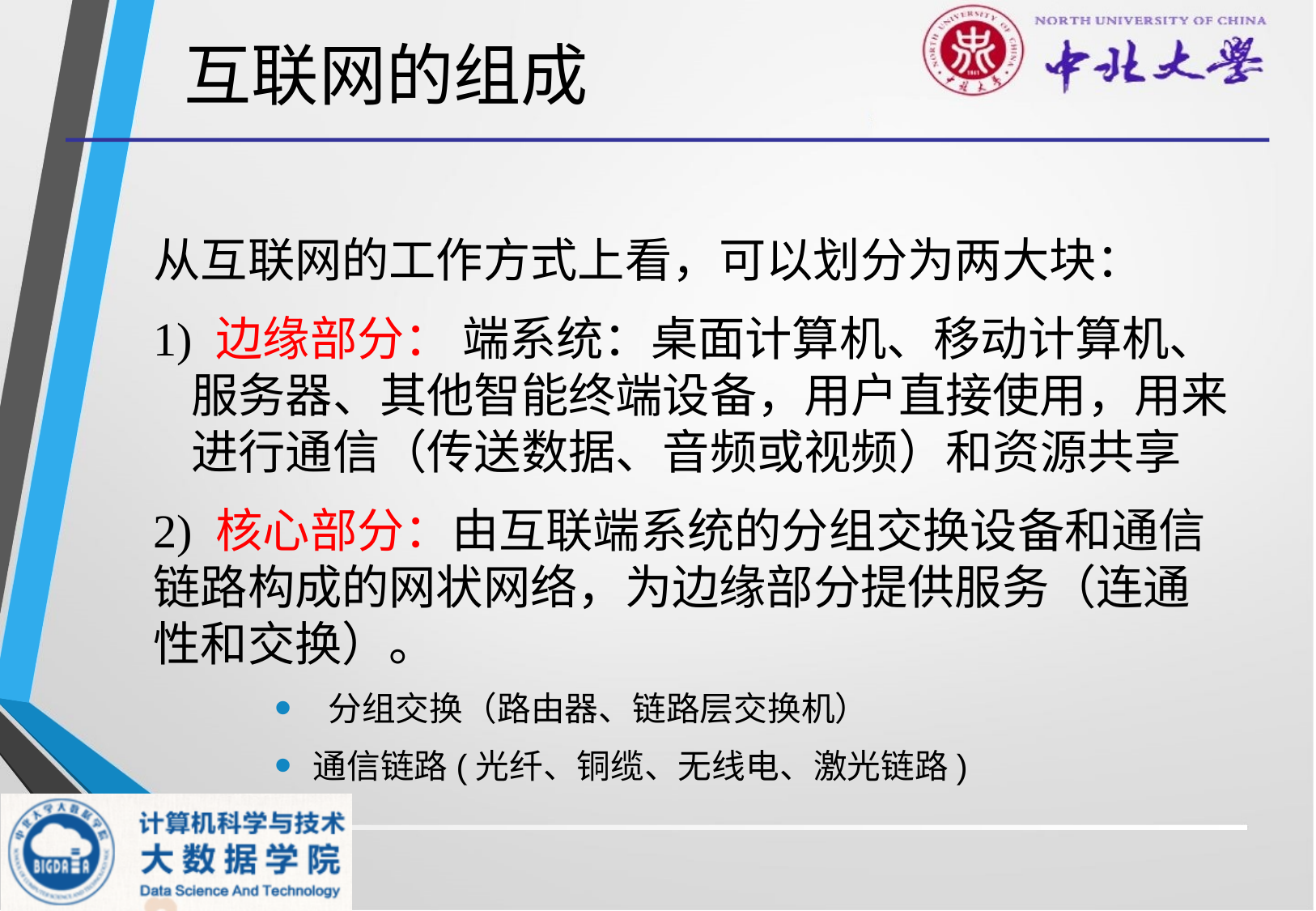

互联网的组成
从互联网的工作方式上看，可以划分为两大块：
1) 边缘部分： 端系统：桌面计算机、移动计算机、服务器、其他智能终端设备，用户直接使用，用来进行通信（传送数据、音频或视频）和资源共享
2) 核心部分：由互联端系统的分组交换设备和通信链路构成的网状网络，为边缘部分提供服务（连通性和交换）。
 分组交换（路由器、链路层交换机）
通信链路(光纤、铜缆、无线电、激光链路)

61